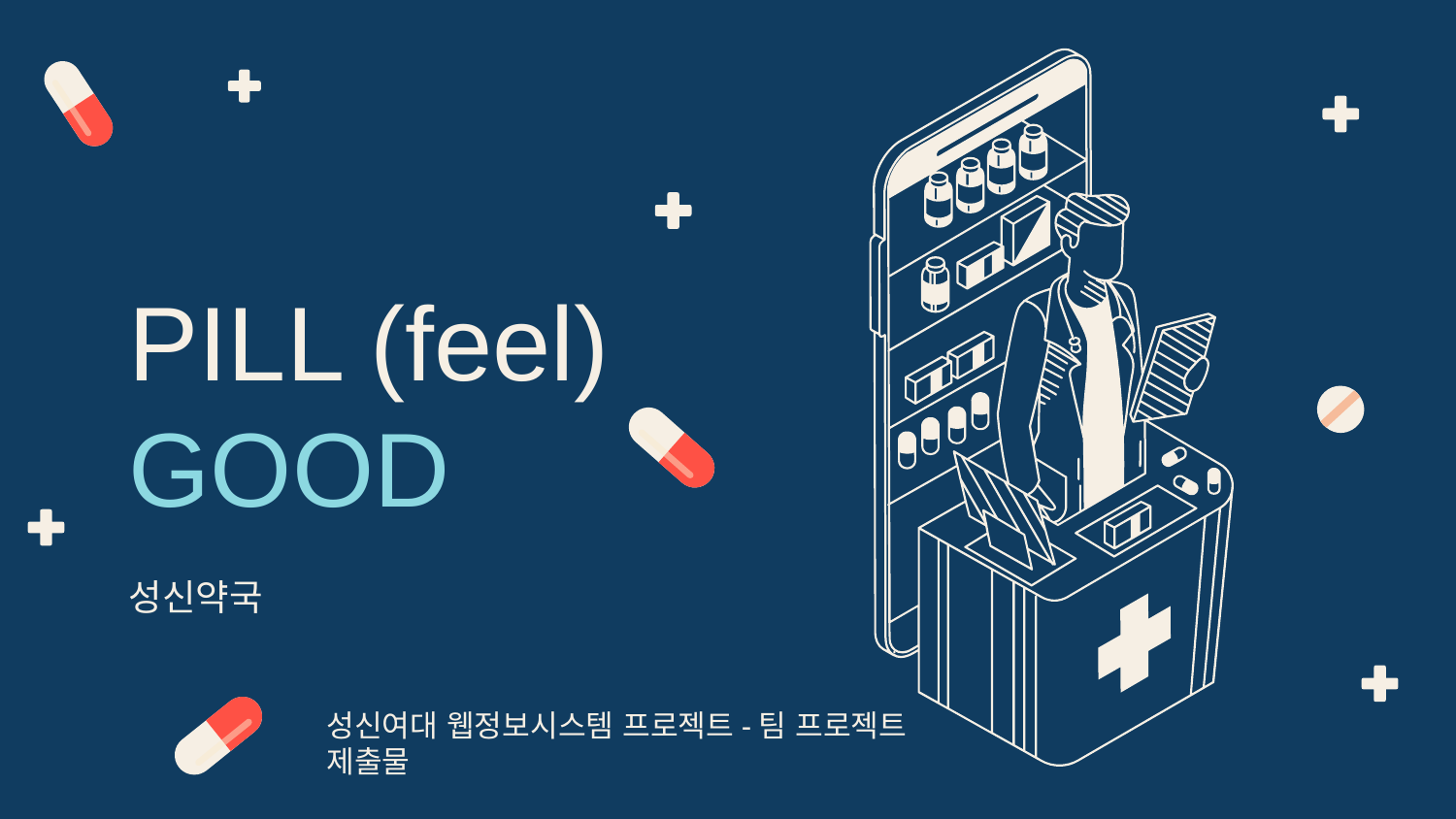

# PILL (feel) GOOD

성신약국
성신여대 웹정보시스템 프로젝트-팀 프로젝트 제출물